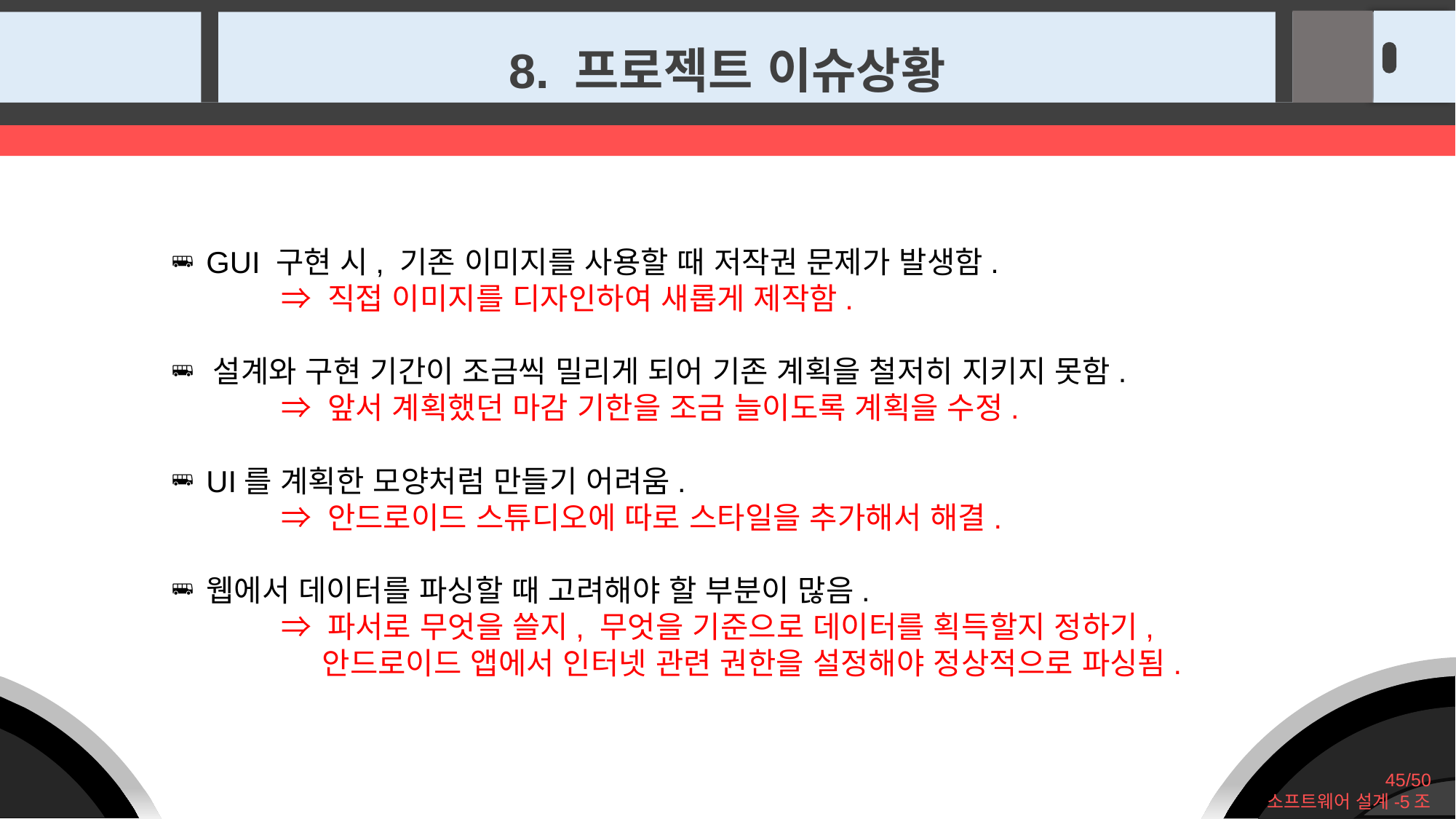

8. 프로젝트 이슈상황

GUI 구현 시, 기존 이미지를 사용할 때 저작권 문제가 발생함.
	⇒ 직접 이미지를 디자인하여 새롭게 제작함.

설계와 구현 기간이 조금씩 밀리게 되어 기존 계획을 철저히 지키지 못함.
	⇒ 앞서 계획했던 마감 기한을 조금 늘이도록 계획을 수정.

UI를 계획한 모양처럼 만들기 어려움.
	⇒ 안드로이드 스튜디오에 따로 스타일을 추가해서 해결.

웹에서 데이터를 파싱할 때 고려해야 할 부분이 많음.
	⇒ 파서로 무엇을 쓸지, 무엇을 기준으로 데이터를 획득할지 정하기, 	    	    안드로이드 앱에서 인터넷 관련 권한을 설정해야 정상적으로 파싱됨.

45/50
소프트웨어 설계-5조